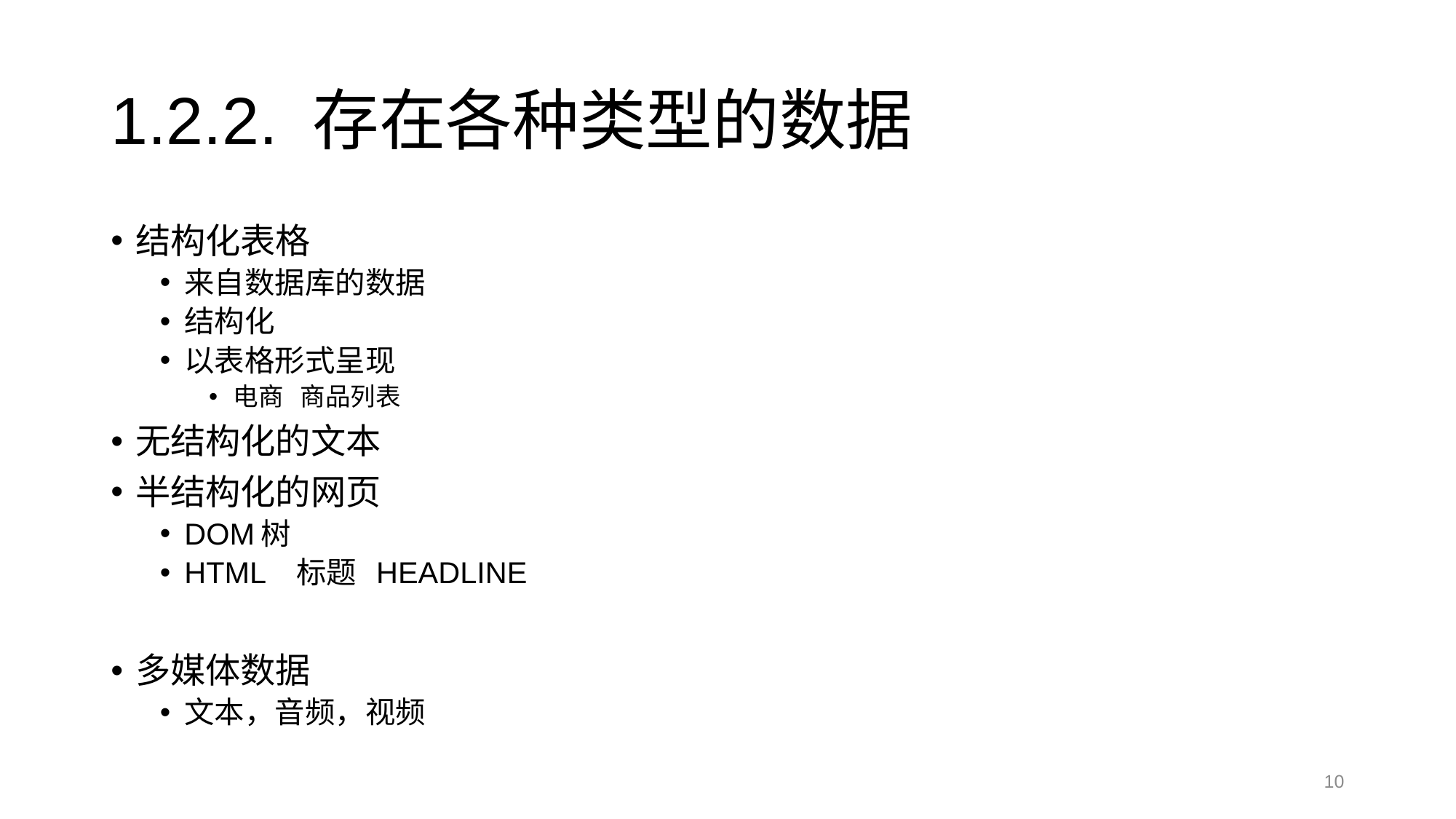

# 1.2.2. 存在各种类型的数据
结构化表格
来自数据库的数据
结构化
以表格形式呈现
电商   商品列表
无结构化的文本
半结构化的网页
DOM树
HTML   标题  HEADLINE

多媒体数据
文本，音频，视频

10